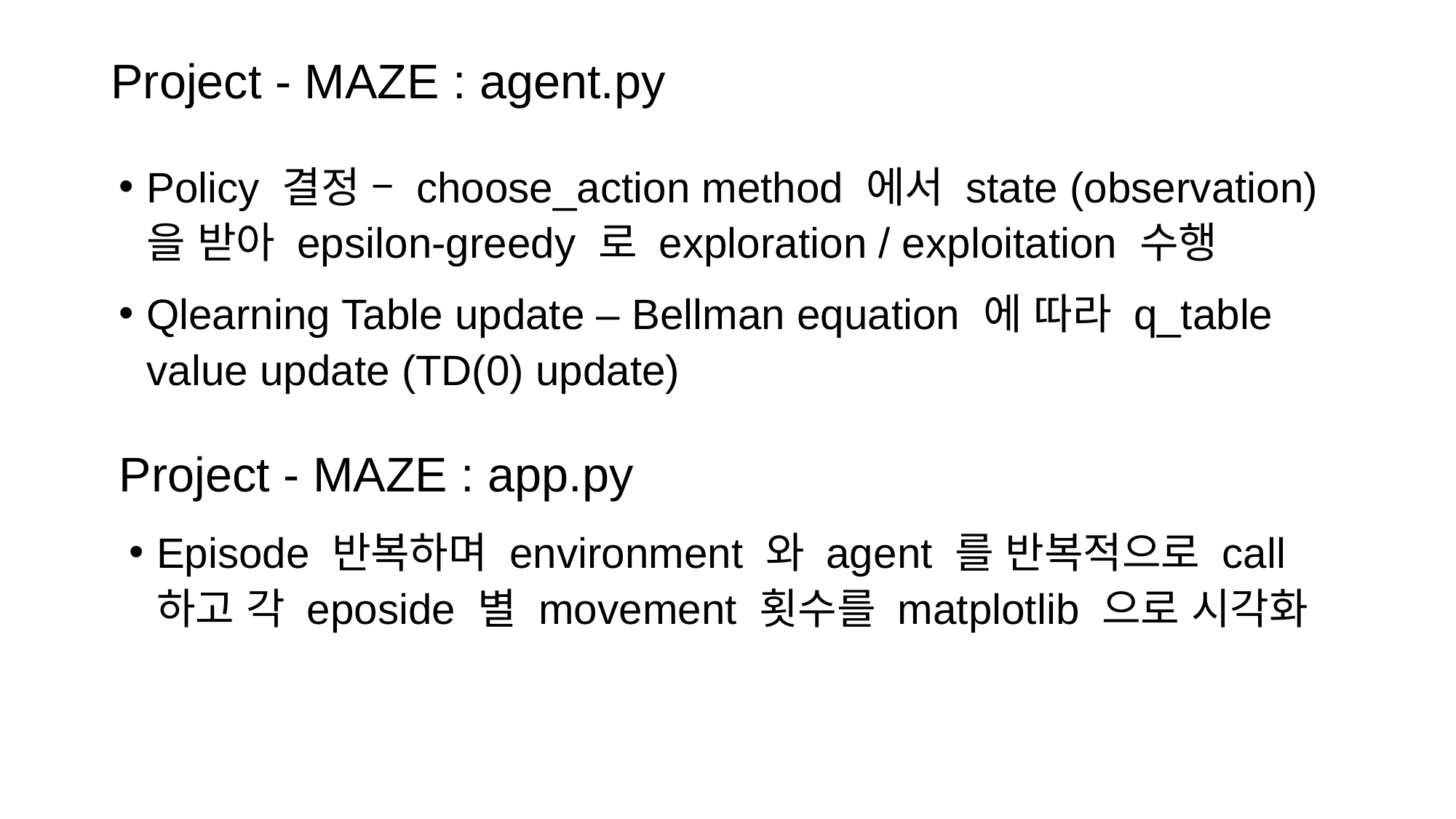

# Project - MAZE : agent.py
Policy 결정 – choose_action method 에서 state (observation) 을 받아 epsilon-greedy 로 exploration / exploitation 수행
Qlearning Table update – Bellman equation 에 따라 q_table value update (TD(0) update)
Project - MAZE : app.py
Episode 반복하며 environment 와 agent 를 반복적으로 call 하고 각 eposide 별 movement 횟수를 matplotlib 으로 시각화